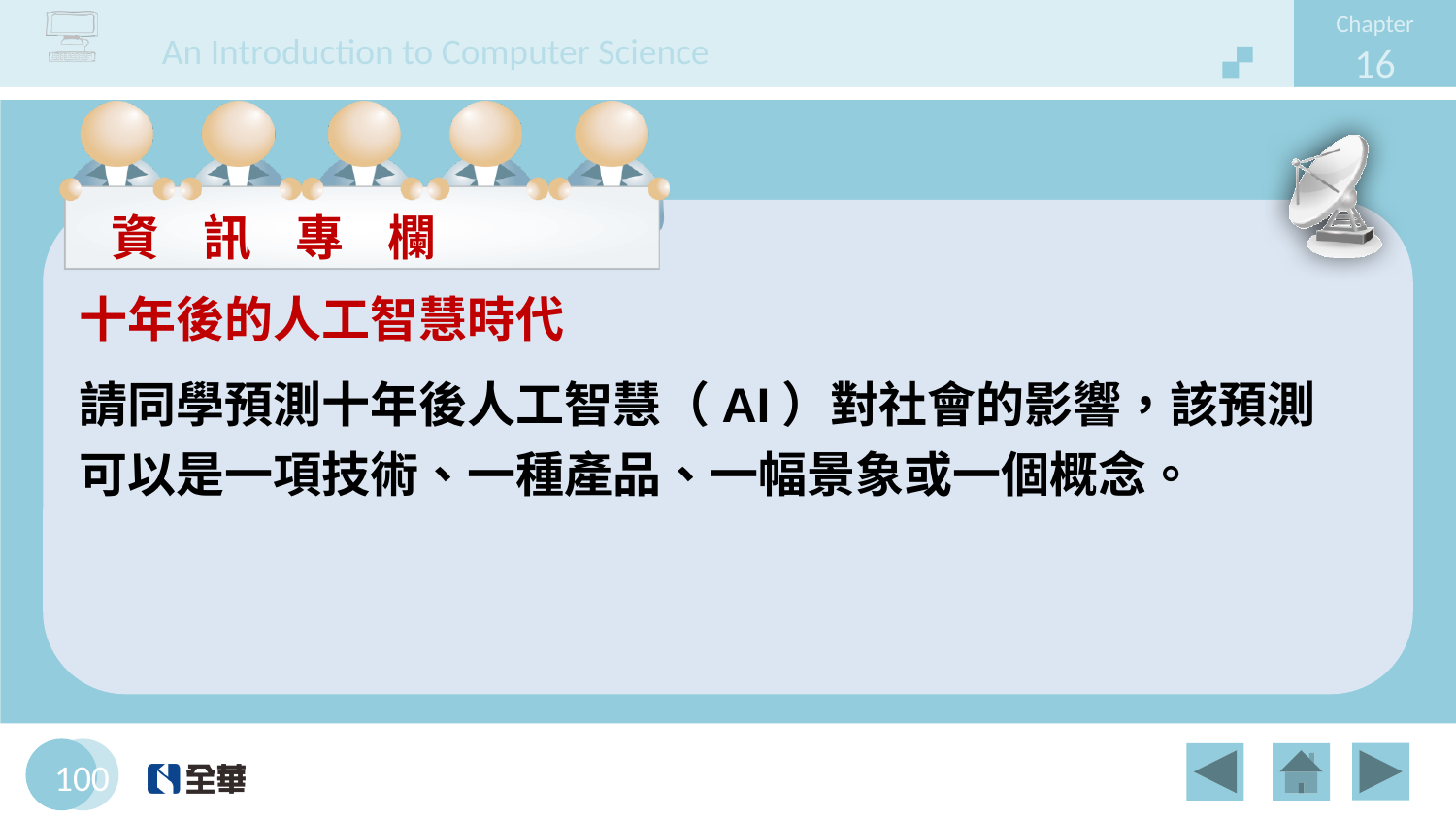

十年後的人工智慧時代
請同學預測十年後人工智慧（AI）對社會的影響，該預測可以是一項技術、一種產品、一幅景象或一個概念。